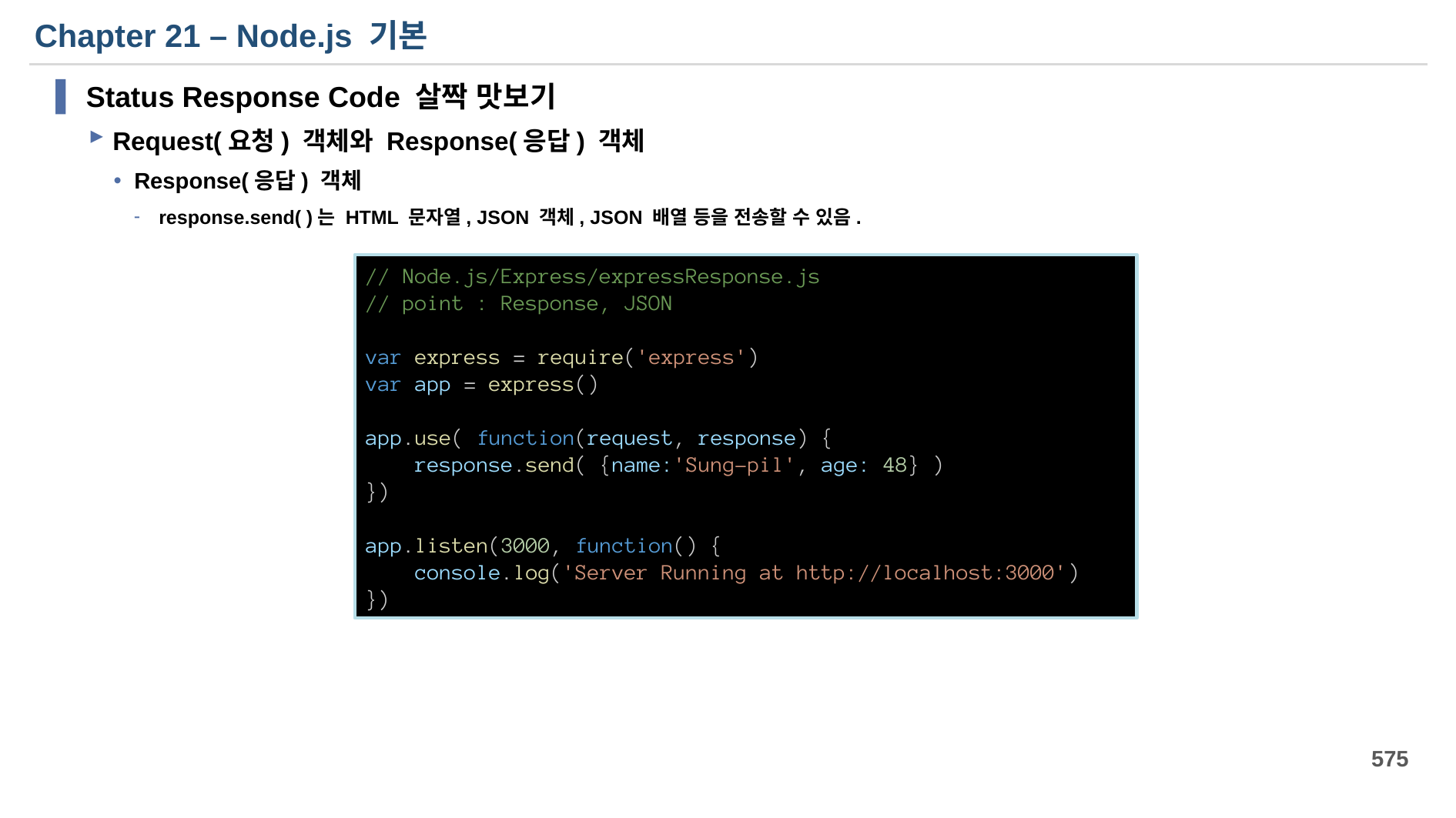

# Chapter 21 – Node.js 기본
Status Response Code 살짝 맛보기
Request(요청) 객체와 Response(응답) 객체
Response(응답) 객체
response.send( )는 HTML 문자열, JSON 객체, JSON 배열 등을 전송할 수 있음.

// Node.js/Express/expressResponse.js
// point : Response, JSON
var express = require('express')
var app = express()
app.use( function(request, response) {
    response.send( {name:'Sung-pil', age: 48} )
})
app.listen(3000, function() {
    console.log('Server Running at http://localhost:3000')
})
575